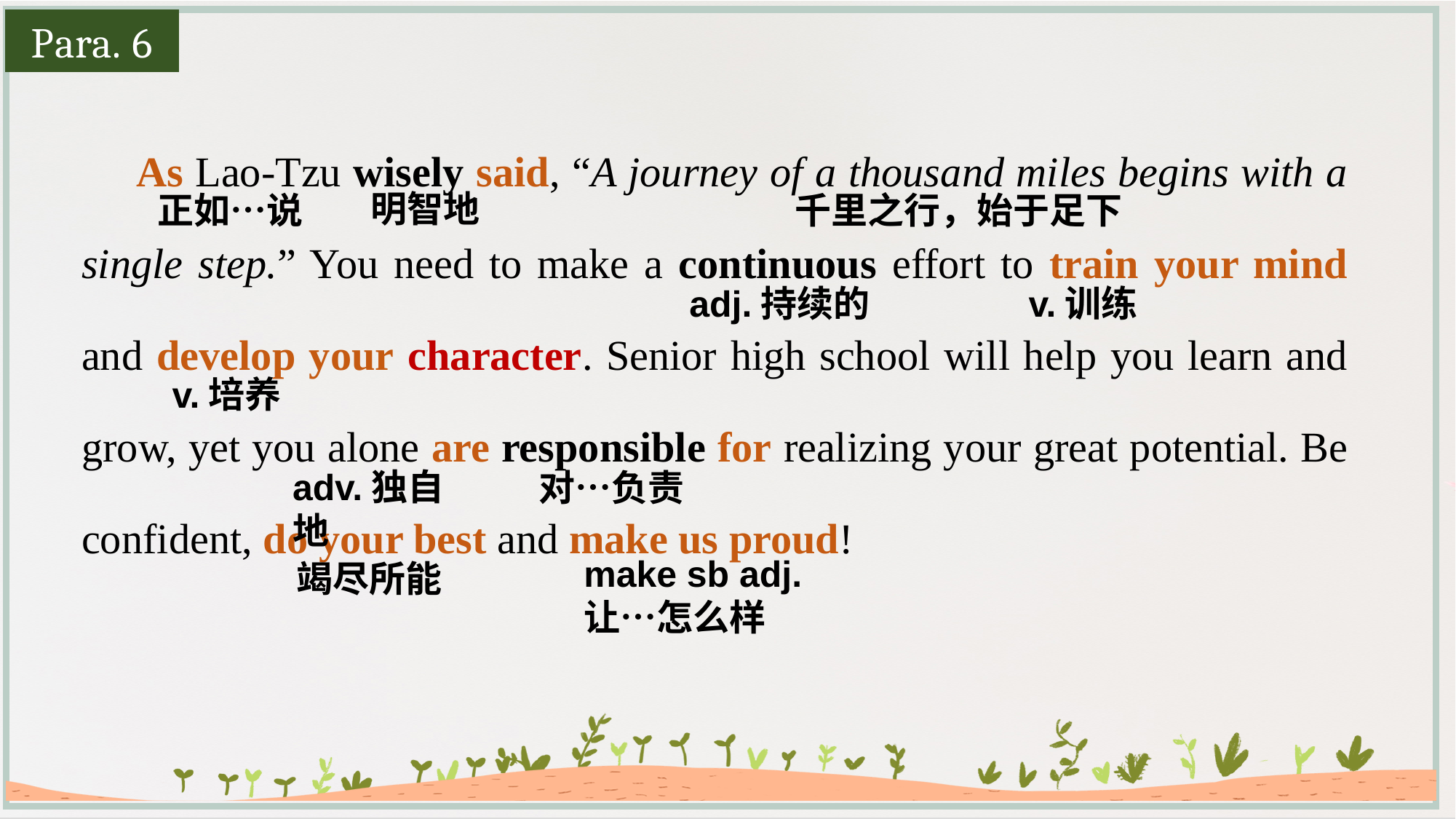

Para. 6
As Lao-Tzu wisely said, “A journey of a thousand miles begins with a single step.” You need to make a continuous effort to train your mind and develop your character. Senior high school will help you learn and grow, yet you alone are responsible for realizing your great potential. Be confident, do your best and make us proud!
明智地
正如…说
千里之行，始于足下
v.训练
adj.持续的
v.培养
adv.独自地
对…负责
make sb adj.
让…怎么样
竭尽所能